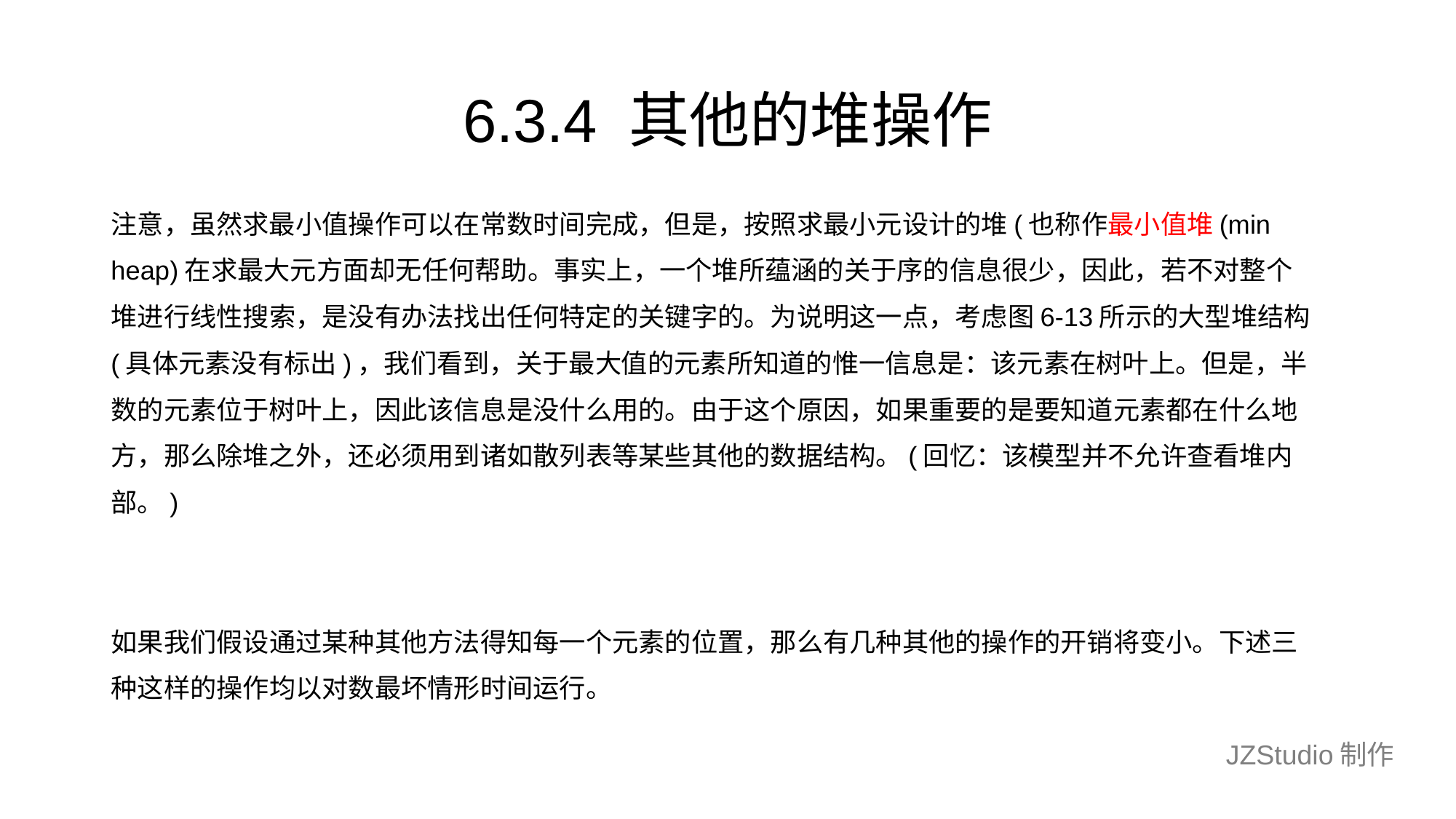

# 6.3.4 其他的堆操作
注意，虽然求最小值操作可以在常数时间完成，但是，按照求最小元设计的堆(也称作最小值堆(min
heap)在求最大元方面却无任何帮助。事实上，一个堆所蕴涵的关于序的信息很少，因此，若不对整个
堆进行线性搜索，是没有办法找出任何特定的关键字的。为说明这一点，考虑图6-13所示的大型堆结构
(具体元素没有标出)，我们看到，关于最大值的元素所知道的惟一信息是：该元素在树叶上。但是，半
数的元素位于树叶上，因此该信息是没什么用的。由于这个原因，如果重要的是要知道元素都在什么地
方，那么除堆之外，还必须用到诸如散列表等某些其他的数据结构。(回忆：该模型并不允许查看堆内
部。)

如果我们假设通过某种其他方法得知每一个元素的位置，那么有几种其他的操作的开销将变小。下述三
种这样的操作均以对数最坏情形时间运行。